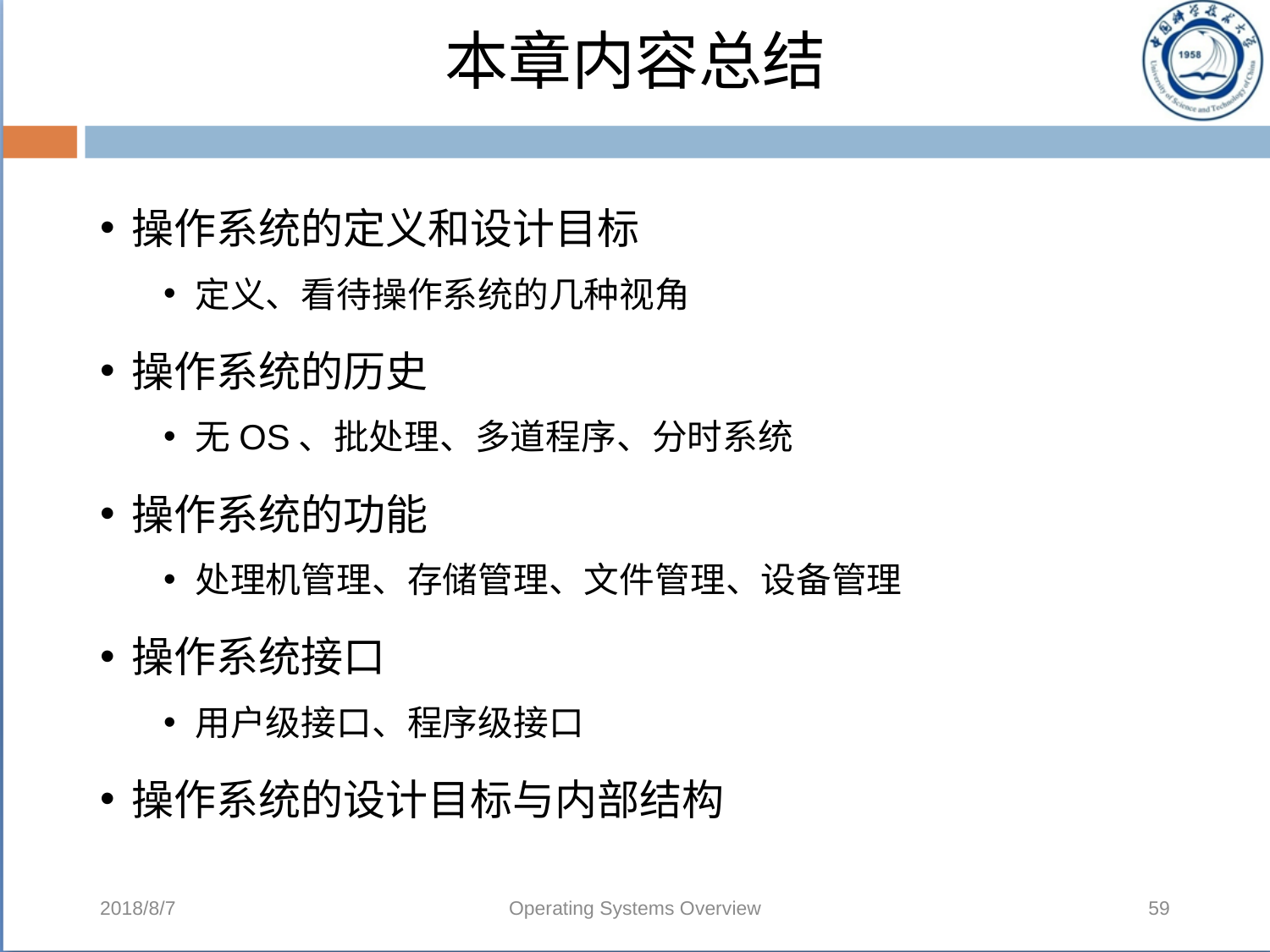

# 本章内容总结
操作系统的定义和设计目标
定义、看待操作系统的几种视角
操作系统的历史
无OS、批处理、多道程序、分时系统
操作系统的功能
处理机管理、存储管理、文件管理、设备管理
操作系统接口
用户级接口、程序级接口
操作系统的设计目标与内部结构
2018/8/7
Operating Systems Overview
59